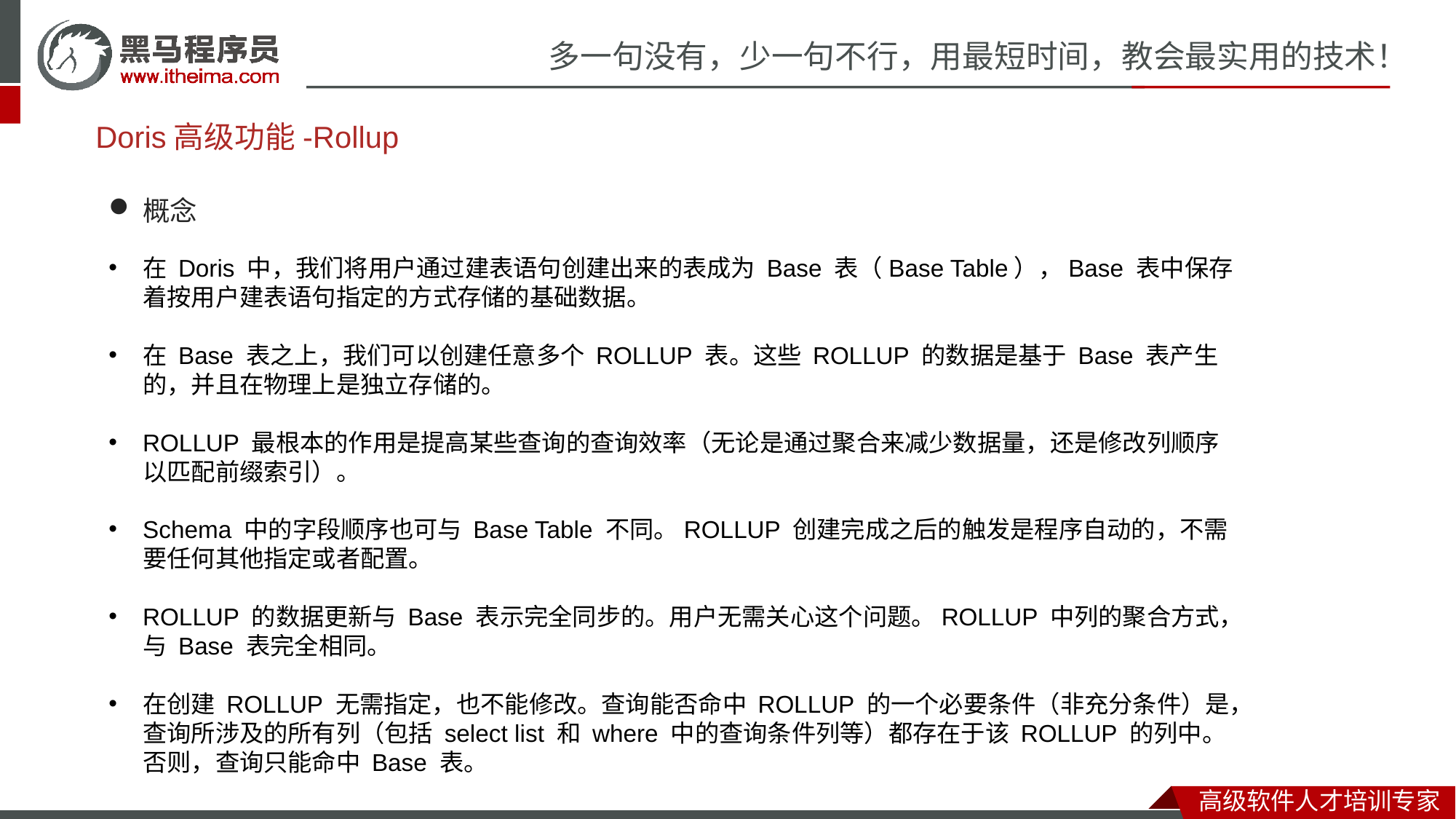

# Doris高级功能-Rollup

概念
在 Doris 中，我们将用户通过建表语句创建出来的表成为 Base 表（Base Table），Base 表中保存着按用户建表语句指定的方式存储的基础数据。

在 Base 表之上，我们可以创建任意多个 ROLLUP 表。这些 ROLLUP 的数据是基于 Base 表产生的，并且在物理上是独立存储的。

ROLLUP 最根本的作用是提高某些查询的查询效率（无论是通过聚合来减少数据量，还是修改列顺序以匹配前缀索引）。

Schema 中的字段顺序也可与 Base Table 不同。ROLLUP 创建完成之后的触发是程序自动的，不需要任何其他指定或者配置。

ROLLUP 的数据更新与 Base 表示完全同步的。用户无需关心这个问题。ROLLUP 中列的聚合方式，与 Base 表完全相同。

在创建 ROLLUP 无需指定，也不能修改。查询能否命中 ROLLUP 的一个必要条件（非充分条件）是，查询所涉及的所有列（包括 select list 和 where 中的查询条件列等）都存在于该 ROLLUP 的列中。否则，查询只能命中 Base 表。